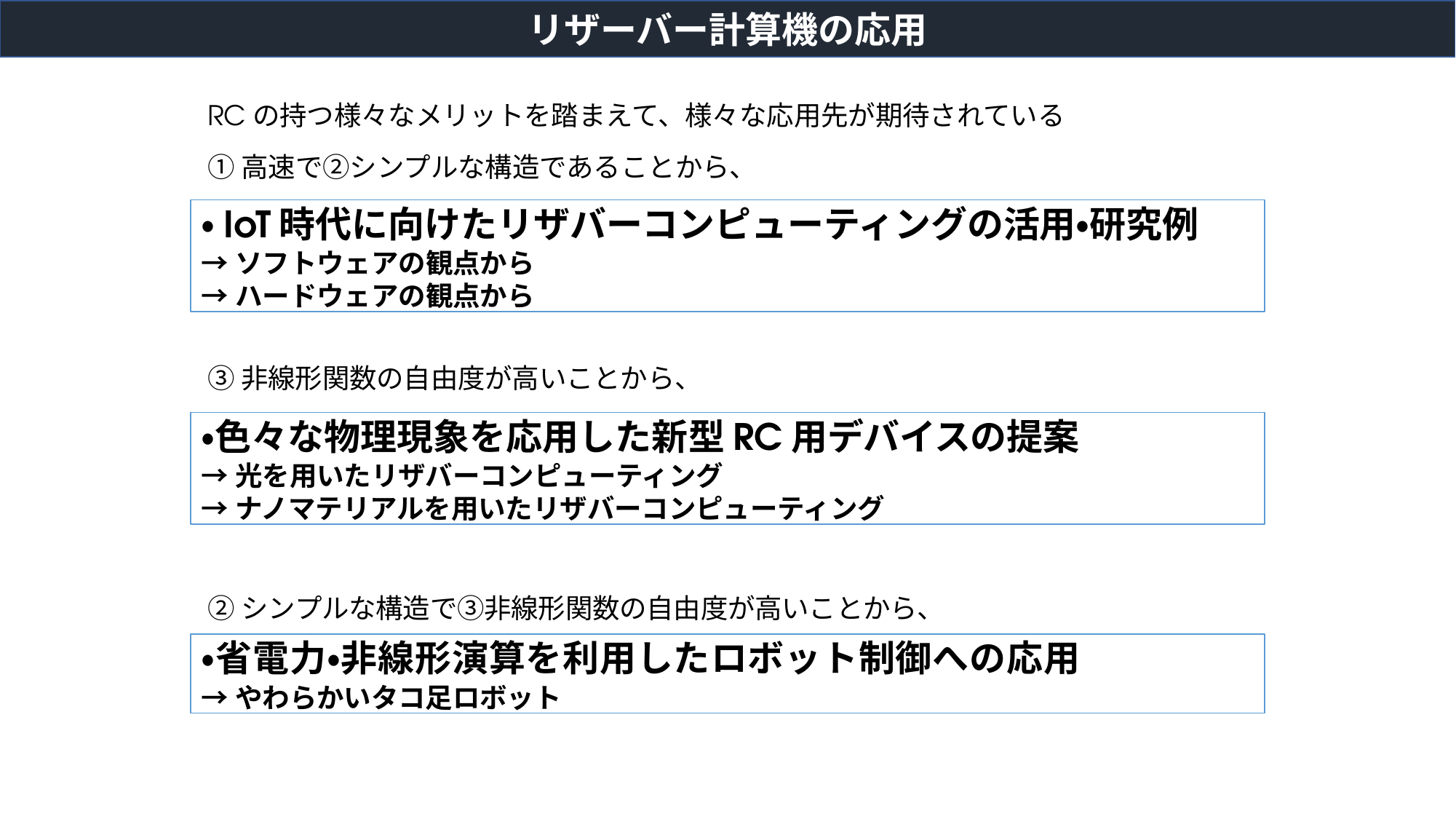

リザーバー計算機の応用
RCの持つ様々なメリットを踏まえて、様々な応用先が期待されている
①高速で②シンプルな構造であることから、
・IoT時代に向けたリザバーコンピューティングの活用・研究例
→ソフトウェアの観点から
→ハードウェアの観点から
③非線形関数の自由度が高いことから、
・色々な物理現象を応用した新型RC用デバイスの提案
→光を用いたリザバーコンピューティング
→ナノマテリアルを用いたリザバーコンピューティング
②シンプルな構造で③非線形関数の自由度が高いことから、
・省電力・非線形演算を利用したロボット制御への応用
→やわらかいタコ足ロボット